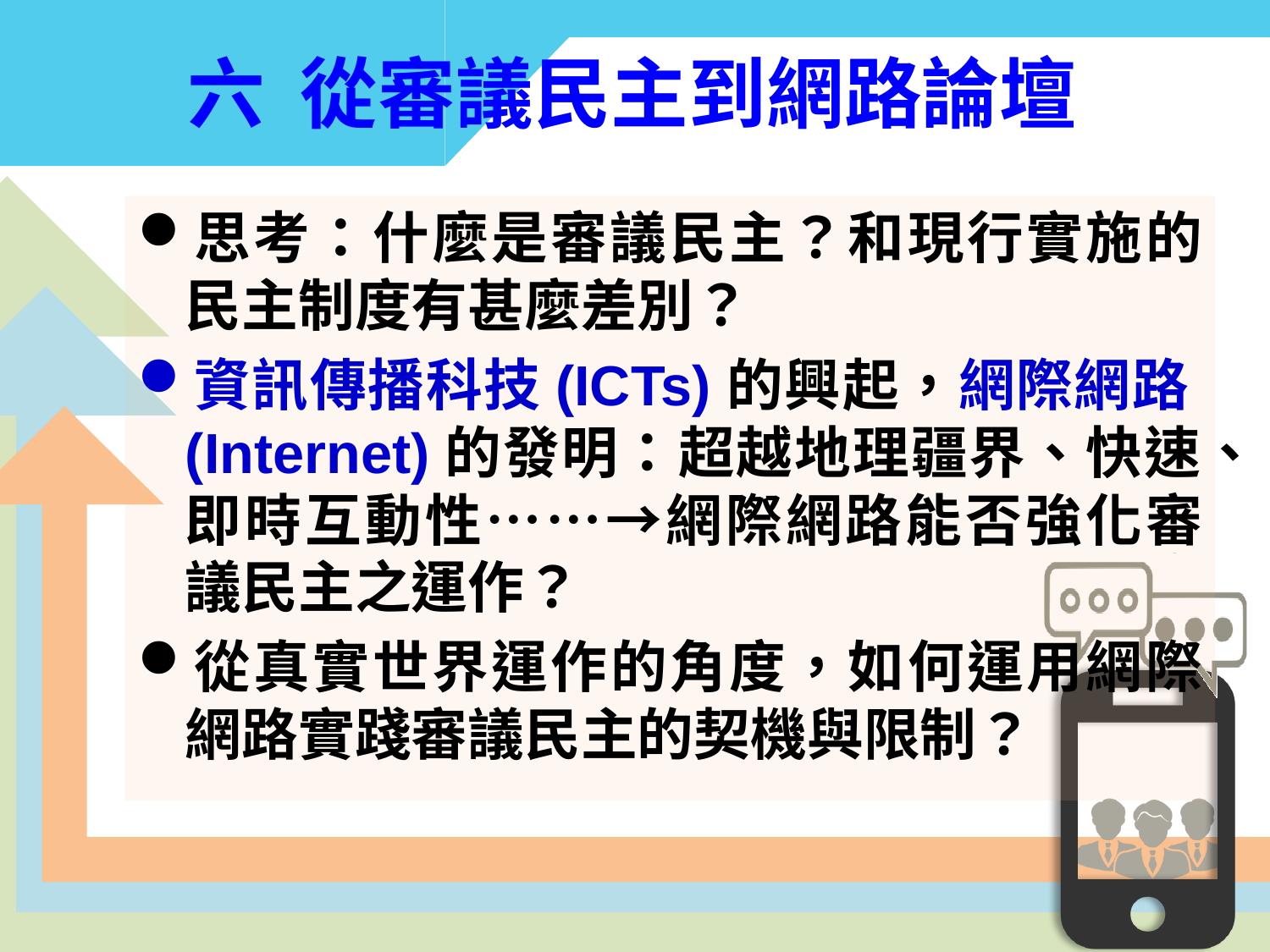

六  從審議民主到網路論壇
思考：什麼是審議民主？和現行實施的民主制度有甚麼差別？
資訊傳播科技(ICTs)的興起，網際網路(Internet)的發明：超越地理疆界、快速、即時互動性……→網際網路能否強化審議民主之運作？
從真實世界運作的角度，如何運用網際網路實踐審議民主的契機與限制？